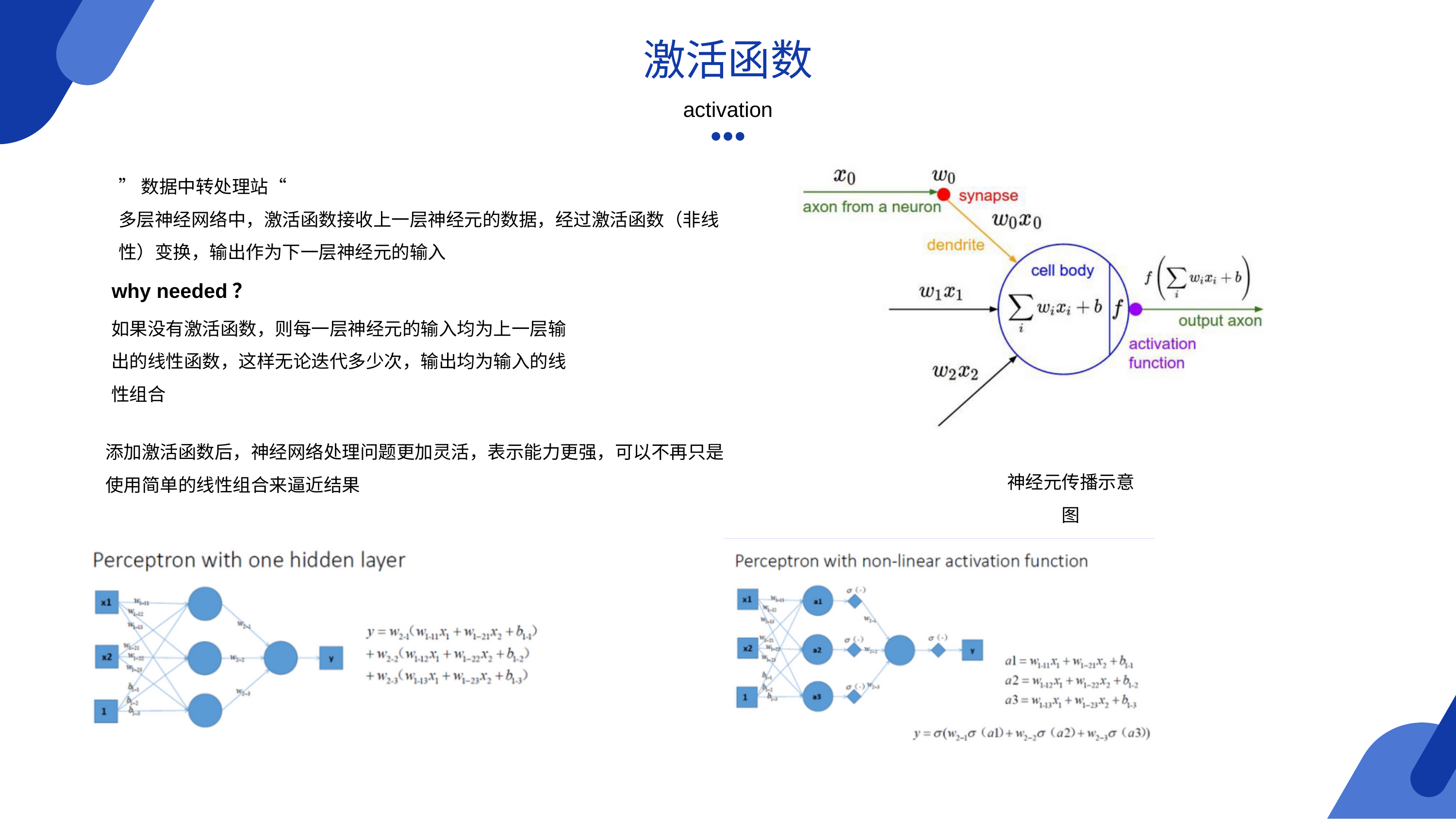

激活函数
activation

”数据中转处理站“
多层神经网络中，激活函数接收上一层神经元的数据，经过激活函数（非线性）变换，输出作为下一层神经元的输入
why needed？
如果没有激活函数，则每一层神经元的输入均为上一层输出的线性函数，这样无论迭代多少次，输出均为输入的线性组合
添加激活函数后，神经网络处理问题更加灵活，表示能力更强，可以不再只是使用简单的线性组合来逼近结果
神经元传播示意图